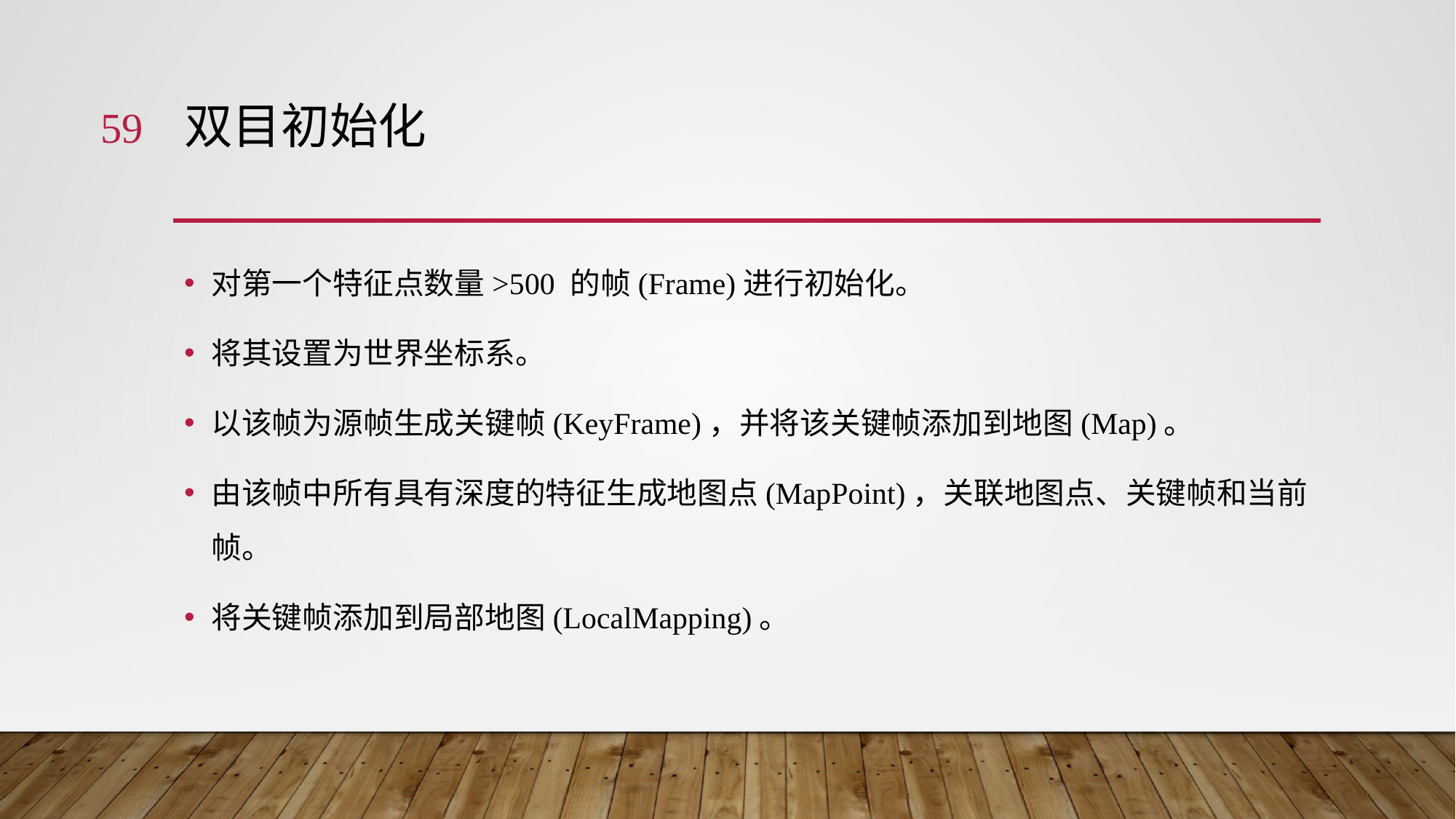

59
# 双目初始化
对第一个特征点数量>500 的帧(Frame)进行初始化。
将其设置为世界坐标系。
以该帧为源帧生成关键帧(KeyFrame)，并将该关键帧添加到地图(Map)。
由该帧中所有具有深度的特征生成地图点(MapPoint)，关联地图点、关键帧和当前帧。
将关键帧添加到局部地图(LocalMapping)。